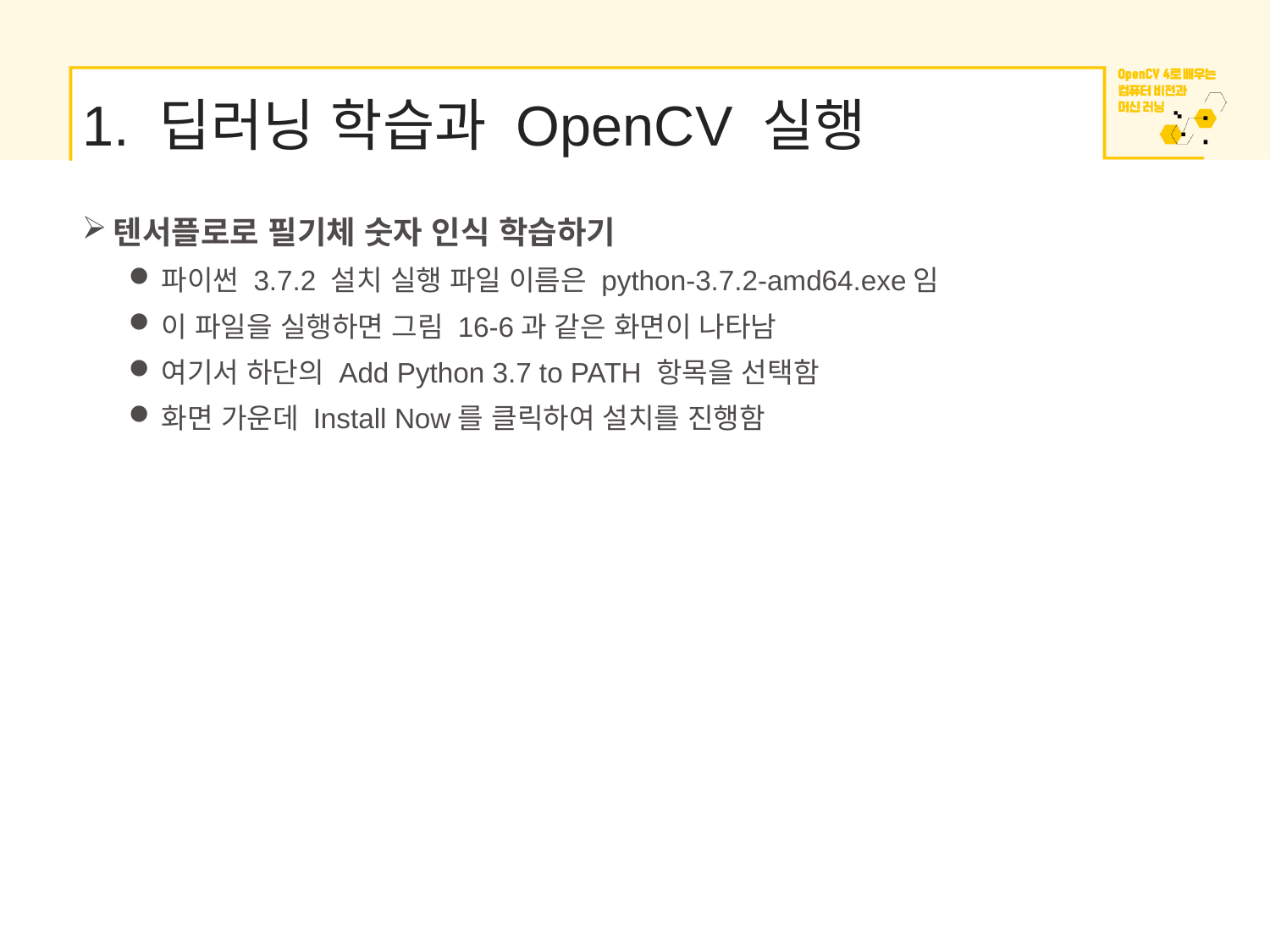

# 1. 딥러닝 학습과 OpenCV 실행
텐서플로로 필기체 숫자 인식 학습하기
파이썬 3.7.2 설치 실행 파일 이름은 python-3.7.2-amd64.exe임
이 파일을 실행하면 그림 16-6과 같은 화면이 나타남
여기서 하단의 Add Python 3.7 to PATH 항목을 선택함
화면 가운데 Install Now를 클릭하여 설치를 진행함